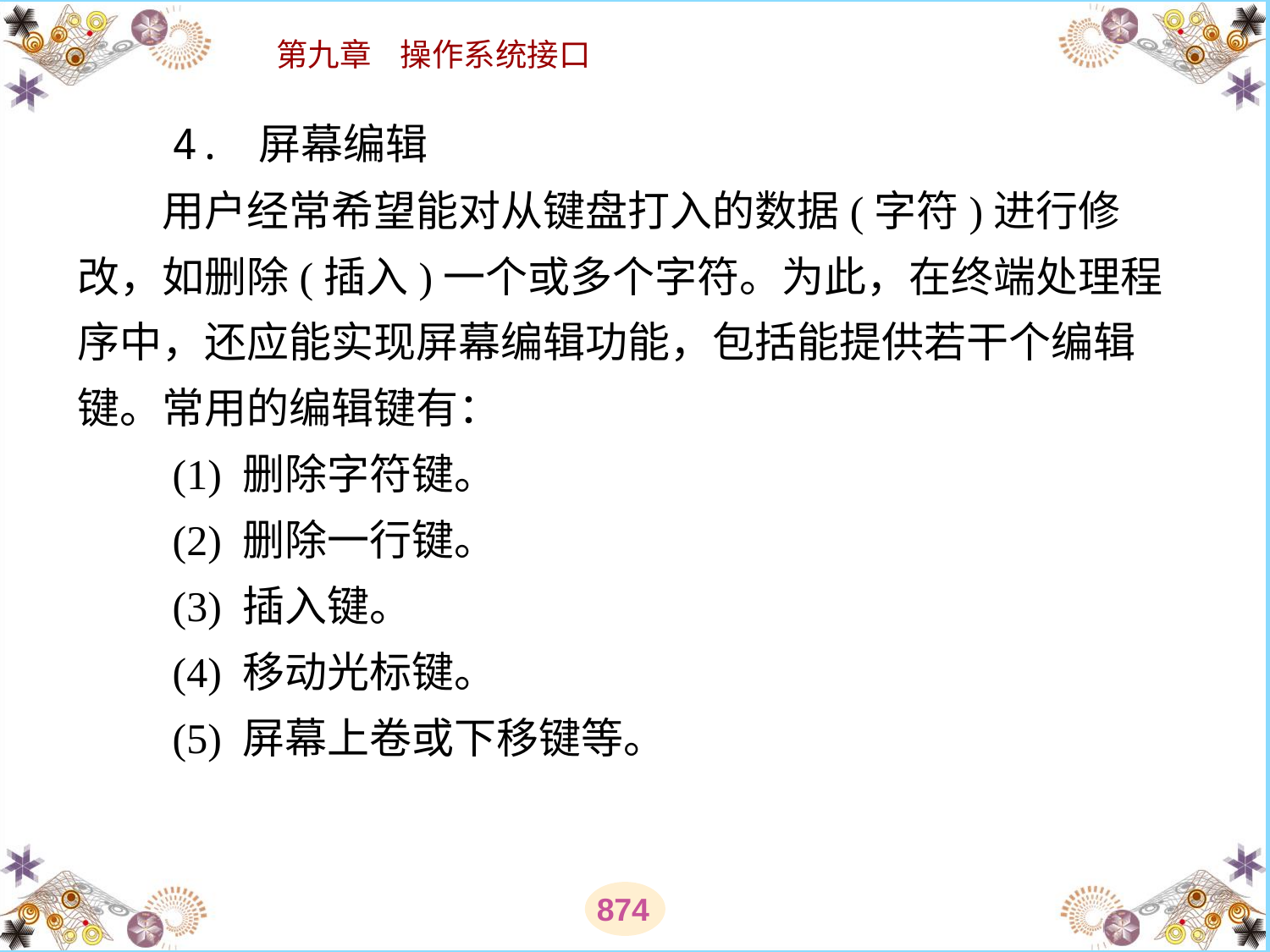

# 4. 屏幕编辑 　　用户经常希望能对从键盘打入的数据(字符)进行修改，如删除(插入)一个或多个字符。为此，在终端处理程序中，还应能实现屏幕编辑功能，包括能提供若干个编辑键。常用的编辑键有： 　　(1) 删除字符键。 　　(2) 删除一行键。 　　(3) 插入键。 　　(4) 移动光标键。 　　(5) 屏幕上卷或下移键等。